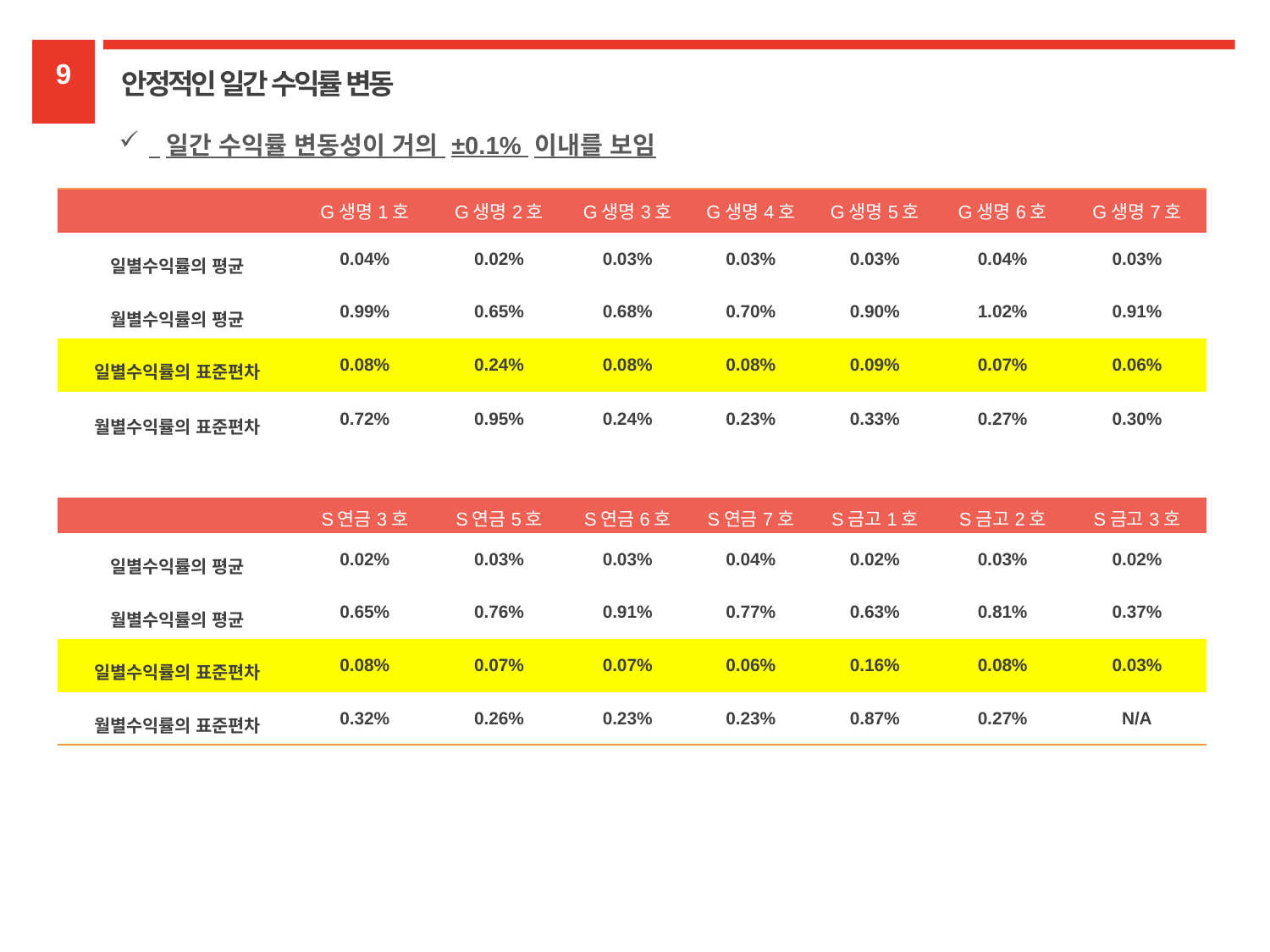

9
안정적인 일간 수익률 변동
  일간 수익률 변동성이 거의 ±0.1% 이내를 보임
|  | G생명1호 | G생명2호 | G생명3호 | G생명4호 | G생명5호 | G생명6호 | G생명7호 |
| --- | --- | --- | --- | --- | --- | --- | --- |
| 일별수익률의 평균 | 0.04% | 0.02% | 0.03% | 0.03% | 0.03% | 0.04% | 0.03% |
| 월별수익률의 평균 | 0.99% | 0.65% | 0.68% | 0.70% | 0.90% | 1.02% | 0.91% |
| 일별수익률의 표준편차 | 0.08% | 0.24% | 0.08% | 0.08% | 0.09% | 0.07% | 0.06% |
| 월별수익률의 표준편차 | 0.72% | 0.95% | 0.24% | 0.23% | 0.33% | 0.27% | 0.30% |
|  |  |  |  |  |  |  |  |
|  | S연금3호 | S연금5호 | S연금6호 | S연금7호 | S금고1호 | S금고2호 | S금고3호 |
| 일별수익률의 평균 | 0.02% | 0.03% | 0.03% | 0.04% | 0.02% | 0.03% | 0.02% |
| 월별수익률의 평균 | 0.65% | 0.76% | 0.91% | 0.77% | 0.63% | 0.81% | 0.37% |
| 일별수익률의 표준편차 | 0.08% | 0.07% | 0.07% | 0.06% | 0.16% | 0.08% | 0.03% |
| 월별수익률의 표준편차 | 0.32% | 0.26% | 0.23% | 0.23% | 0.87% | 0.27% | N/A |